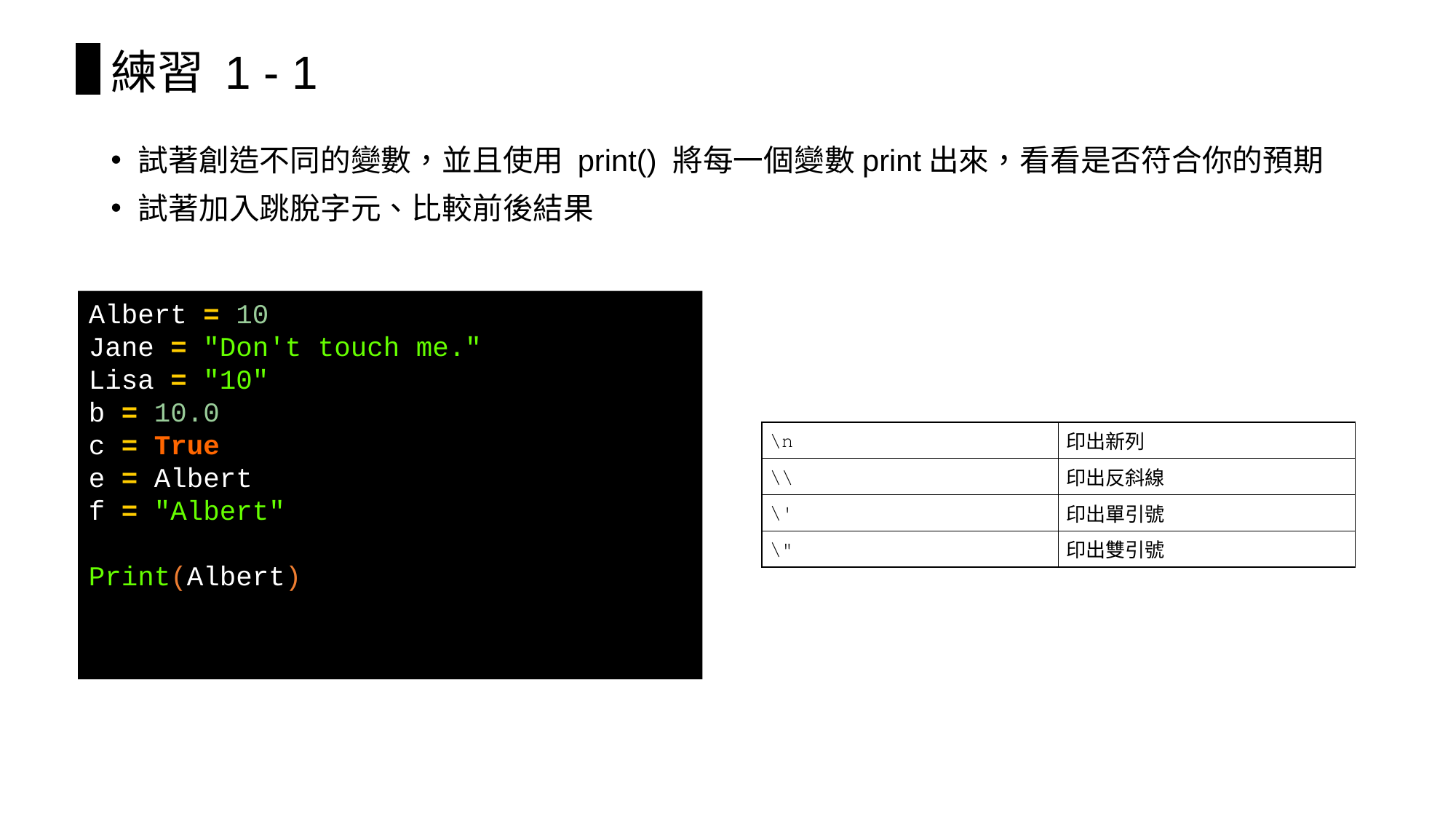

# 練習 1 - 1
試著創造不同的變數，並且使用 print() 將每一個變數print出來，看看是否符合你的預期
試著加入跳脫字元、比較前後結果
Albert = 10
Jane = "Don't touch me."
Lisa = "10"
b = 10.0
c = True
e = Albert
f = "Albert"

Print(Albert)
| \n | 印出新列 |
| --- | --- |
| \\ | 印出反斜線 |
| \' | 印出單引號 |
| \" | 印出雙引號 |